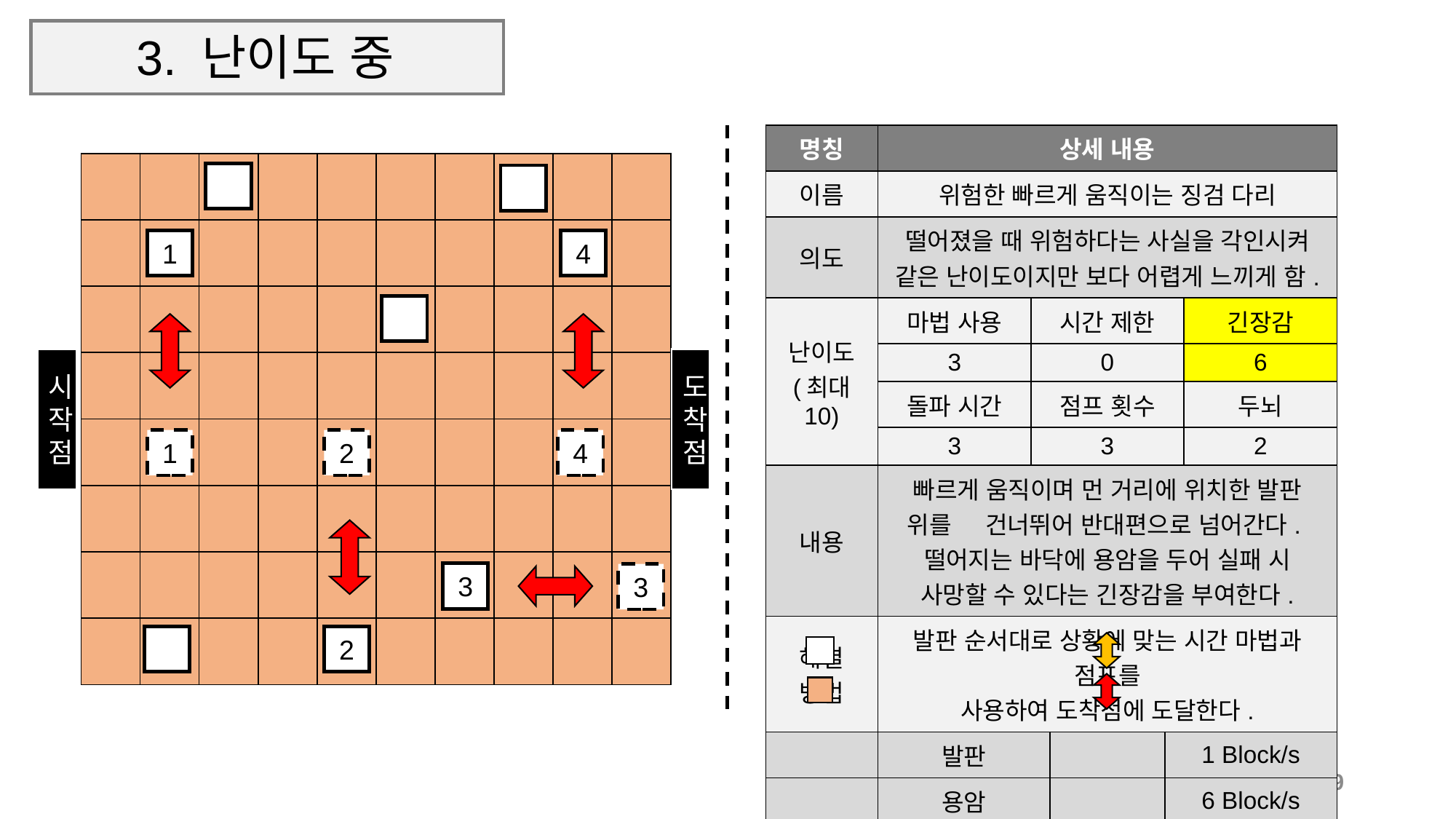

# 3. 난이도 중
| 명칭 | 상세 내용 |  |  |  |  |
| --- | --- | --- | --- | --- | --- |
| 이름 | 위험한 빠르게 움직이는 징검 다리 |  |  |  |  |
| 의도 | 떨어졌을 때 위험하다는 사실을 각인시켜 같은 난이도이지만 보다 어렵게 느끼게 함. |  |  |  |  |
| 난이도 (최대 10) | 마법 사용 | 시간 제한 |  |  | 긴장감 |
|  | 3 | 0 |  |  | 6 |
|  | 돌파 시간 | 점프 횟수 |  |  | 두뇌 |
|  | 3 | 3 |  |  | 2 |
| 내용 | 빠르게 움직이며 먼 거리에 위치한 발판 위를 건너뛰어 반대편으로 넘어간다. 떨어지는 바닥에 용암을 두어 실패 시 사망할 수 있다는 긴장감을 부여한다. |  |  |  |  |
| 해결 방법 | 발판 순서대로 상황에 맞는 시간 마법과 점프를 사용하여 도착점에 도달한다. |  |  |  |  |
|  | 발판 |  |  | 1 Block/s |  |
|  | 용암 |  |  | 6 Block/s |  |
|  |  |  |  |  |  |  |  |  |  |
| --- | --- | --- | --- | --- | --- | --- | --- | --- | --- |
|  |  |  |  |  |  |  |  |  |  |
|  |  |  |  |  |  |  |  |  |  |
|  |  |  |  |  |  |  |  |  |  |
|  |  |  |  |  |  |  |  |  |  |
|  |  |  |  |  |  |  |  |  |  |
|  |  |  |  |  |  |  |  |  |  |
|  |  |  |  |  |  |  |  |  |  |

1
4

시
작
점
도착
점
4
1
2

3
3

2

27/9